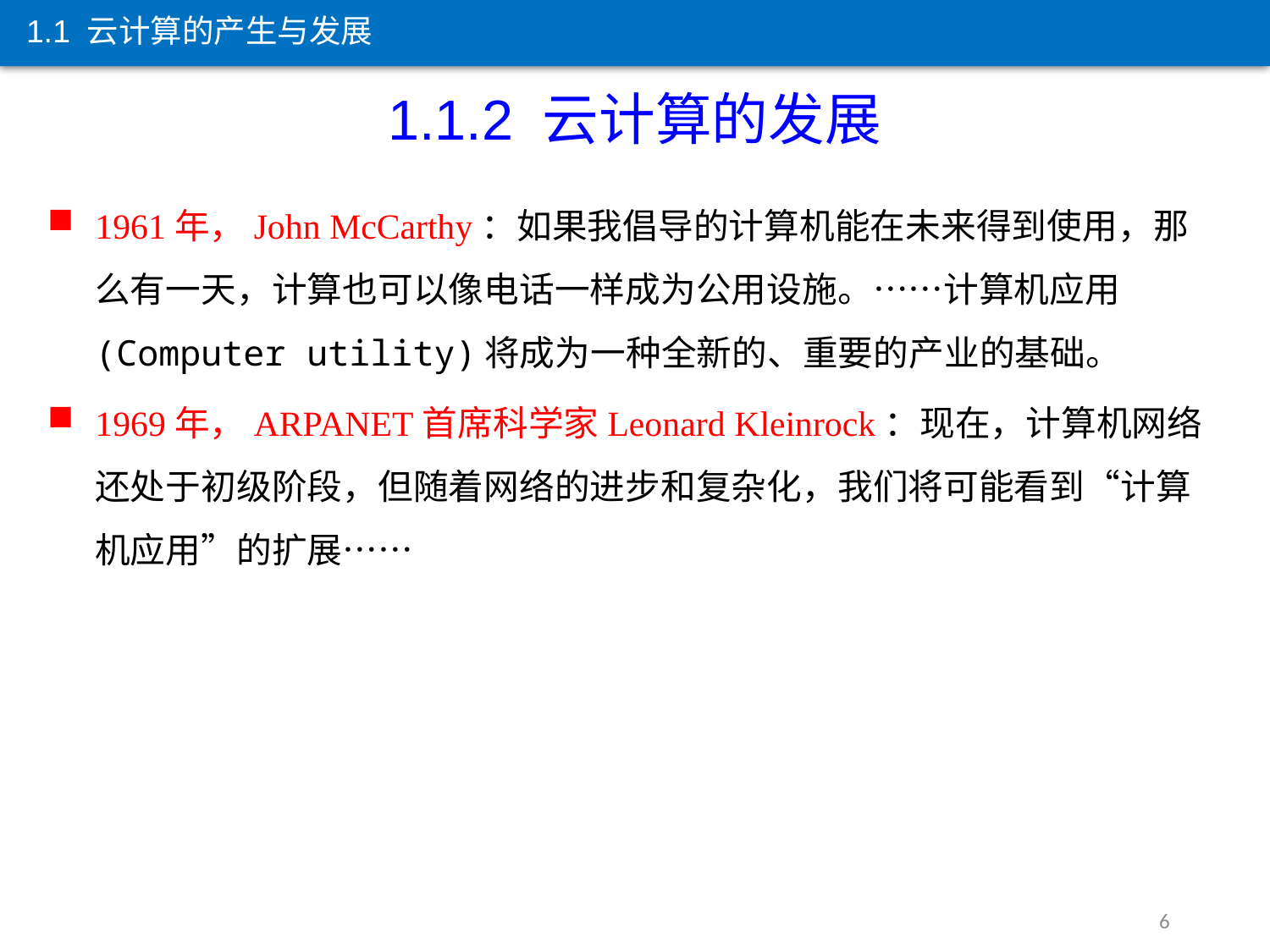

1.1 云计算的产生与发展
1.1.2 云计算的发展
1961年，John McCarthy：如果我倡导的计算机能在未来得到使用，那么有一天，计算也可以像电话一样成为公用设施。……计算机应用(Computer utility)将成为一种全新的、重要的产业的基础。
1969年，ARPANET首席科学家Leonard Kleinrock：现在，计算机网络还处于初级阶段，但随着网络的进步和复杂化，我们将可能看到“计算机应用”的扩展……

6